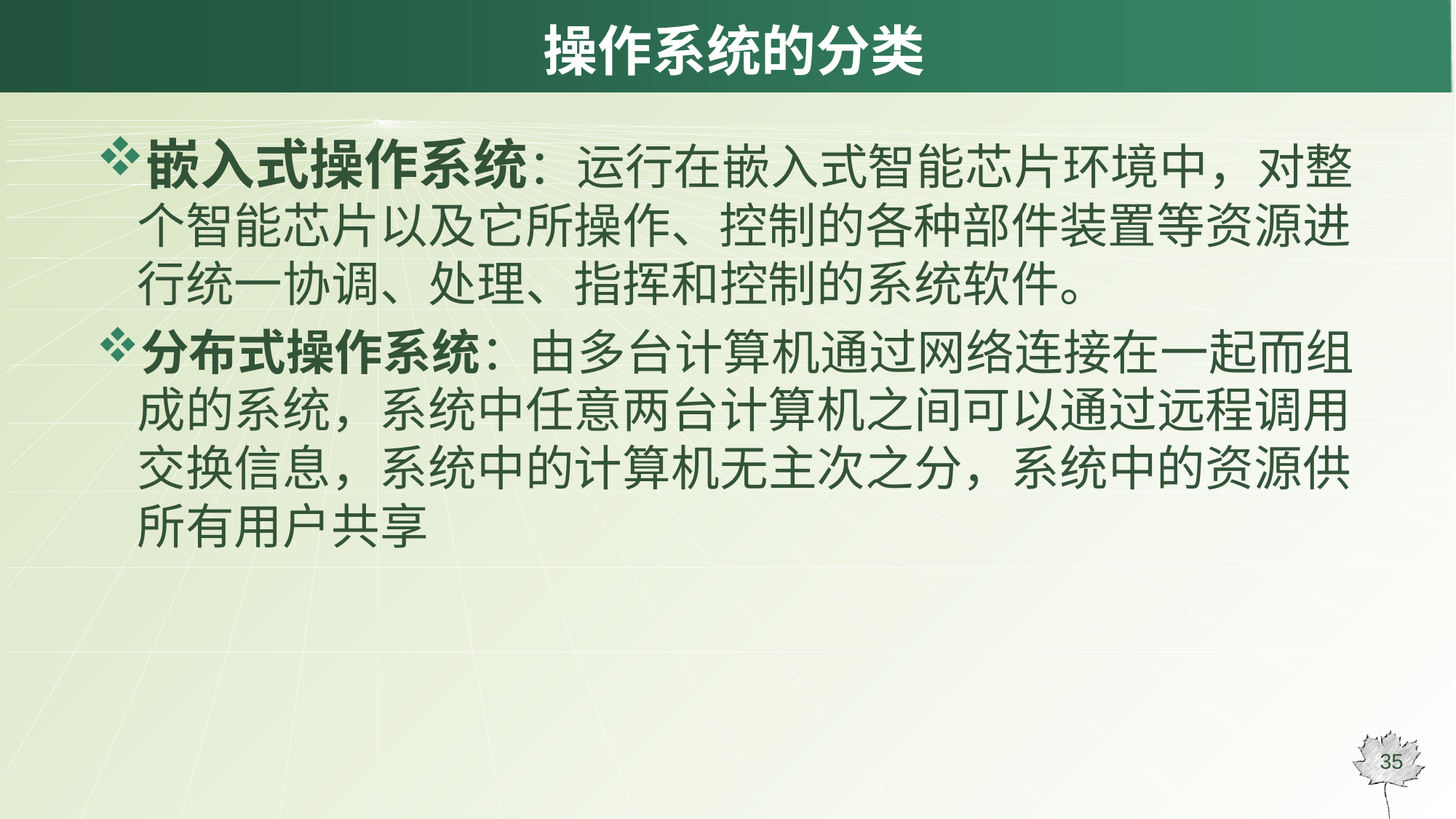

# 操作系统的分类
嵌入式操作系统：运行在嵌入式智能芯片环境中，对整个智能芯片以及它所操作、控制的各种部件装置等资源进行统一协调、处理、指挥和控制的系统软件。
分布式操作系统：由多台计算机通过网络连接在一起而组成的系统，系统中任意两台计算机之间可以通过远程调用交换信息，系统中的计算机无主次之分，系统中的资源供所有用户共享

35